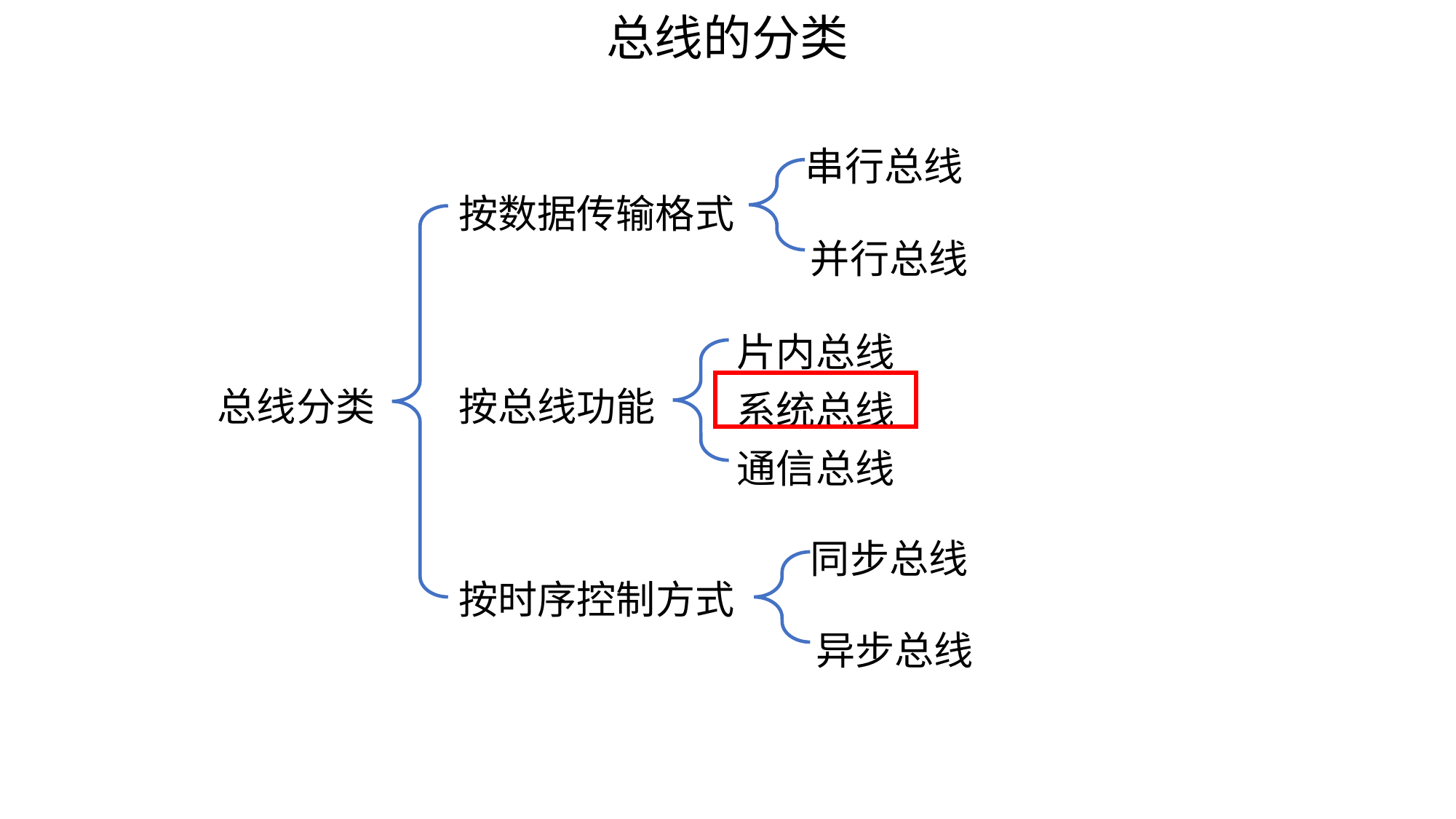

总线的分类
串行总线
按数据传输格式

并行总线

片内总线

总线分类
按总线功能
系统总线

通信总线
同步总线
按时序控制方式

异步总线